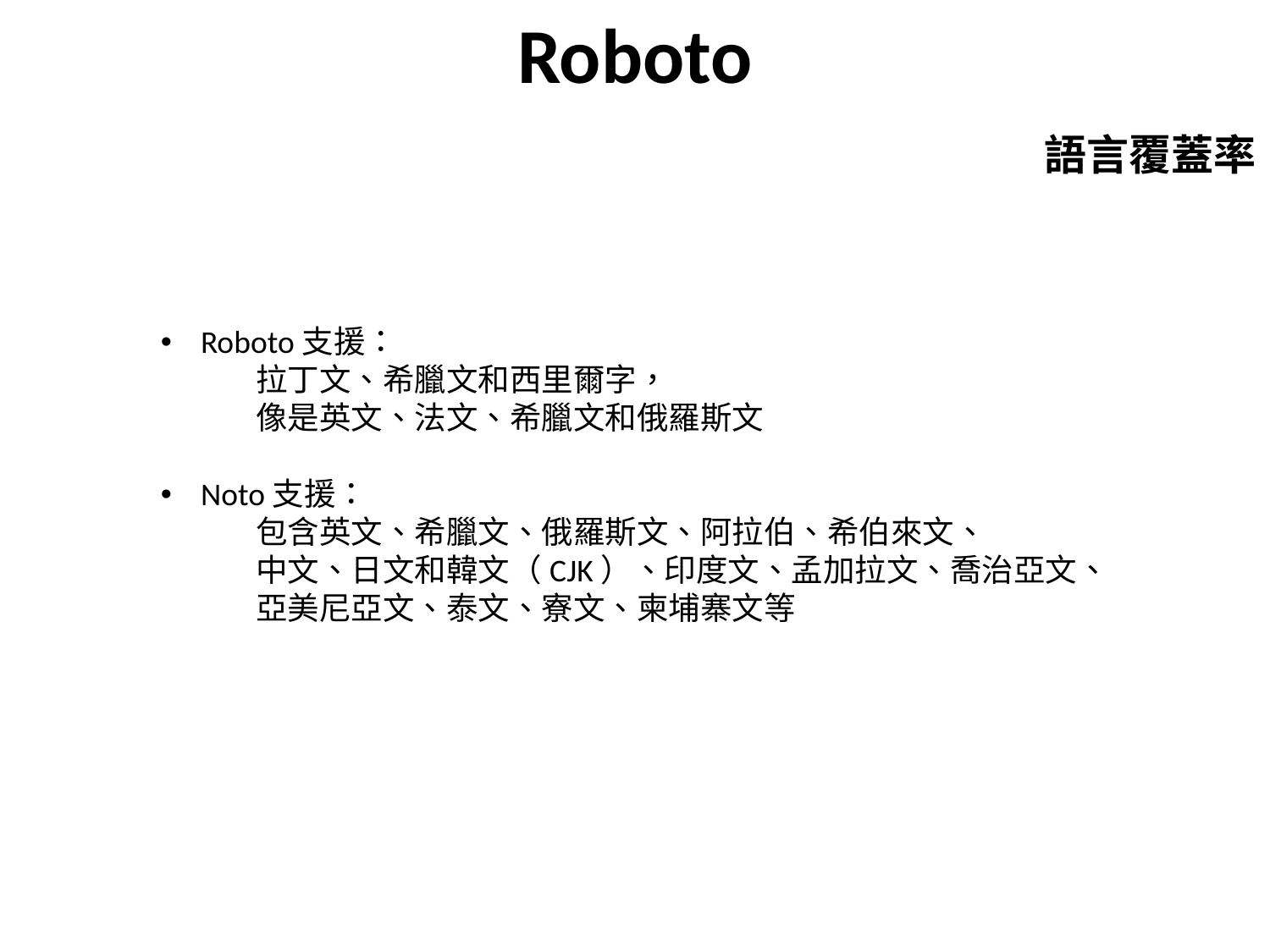

# Roboto
語言覆蓋率
Roboto支援：
　　　拉丁文、希臘文和西里爾字，
　　　像是英文、法文、希臘文和俄羅斯文

Noto支援：
　　　包含英文、希臘文、俄羅斯文、阿拉伯、希伯來文、
　　　中文、日文和韓文（CJK）、印度文、孟加拉文、喬治亞文、
　　　亞美尼亞文、泰文、寮文、柬埔寨文等